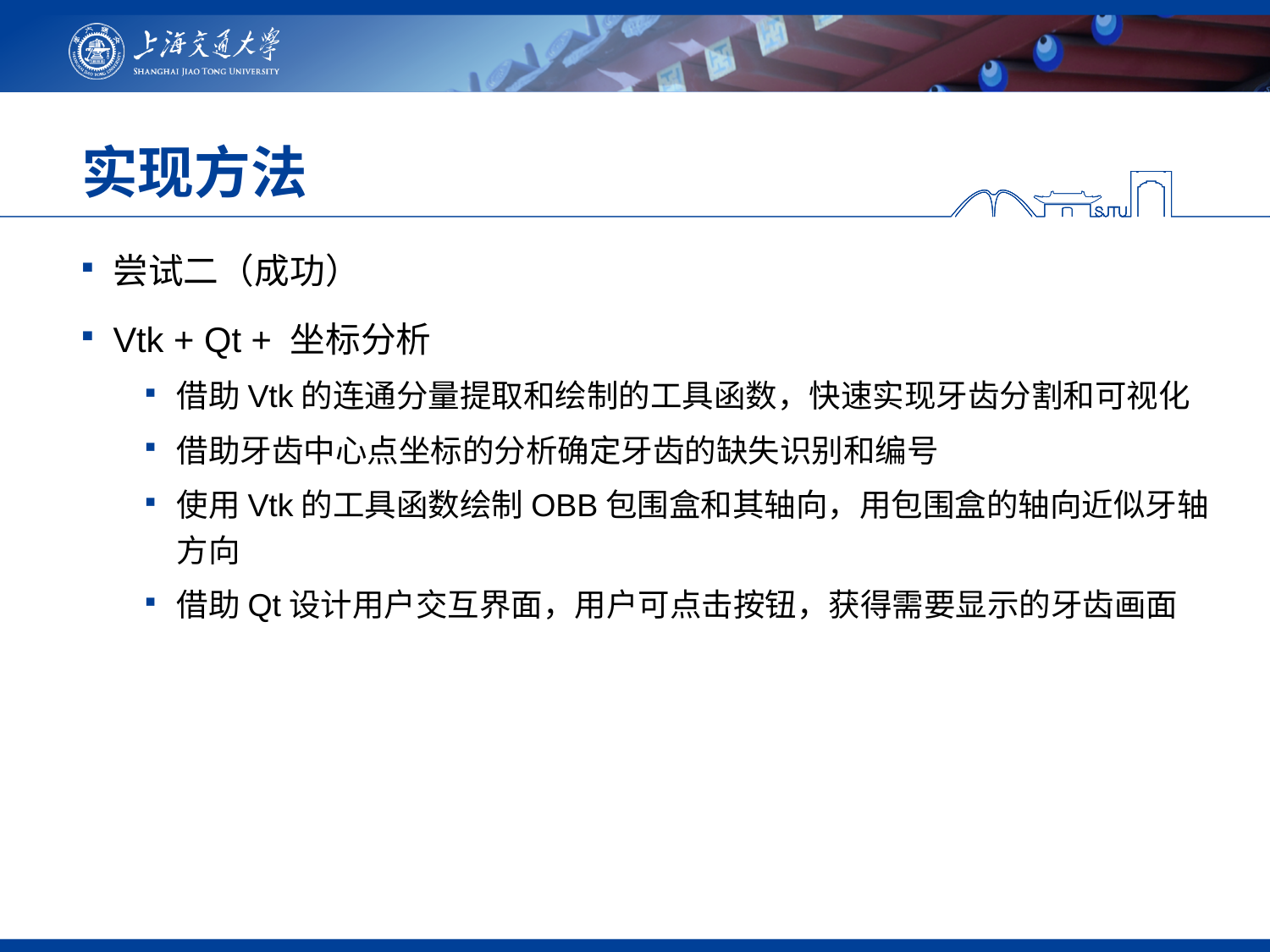

# 实现方法
尝试二（成功）
Vtk + Qt + 坐标分析
借助Vtk的连通分量提取和绘制的工具函数，快速实现牙齿分割和可视化
借助牙齿中心点坐标的分析确定牙齿的缺失识别和编号
使用Vtk的工具函数绘制OBB包围盒和其轴向，用包围盒的轴向近似牙轴方向
借助Qt设计用户交互界面，用户可点击按钮，获得需要显示的牙齿画面